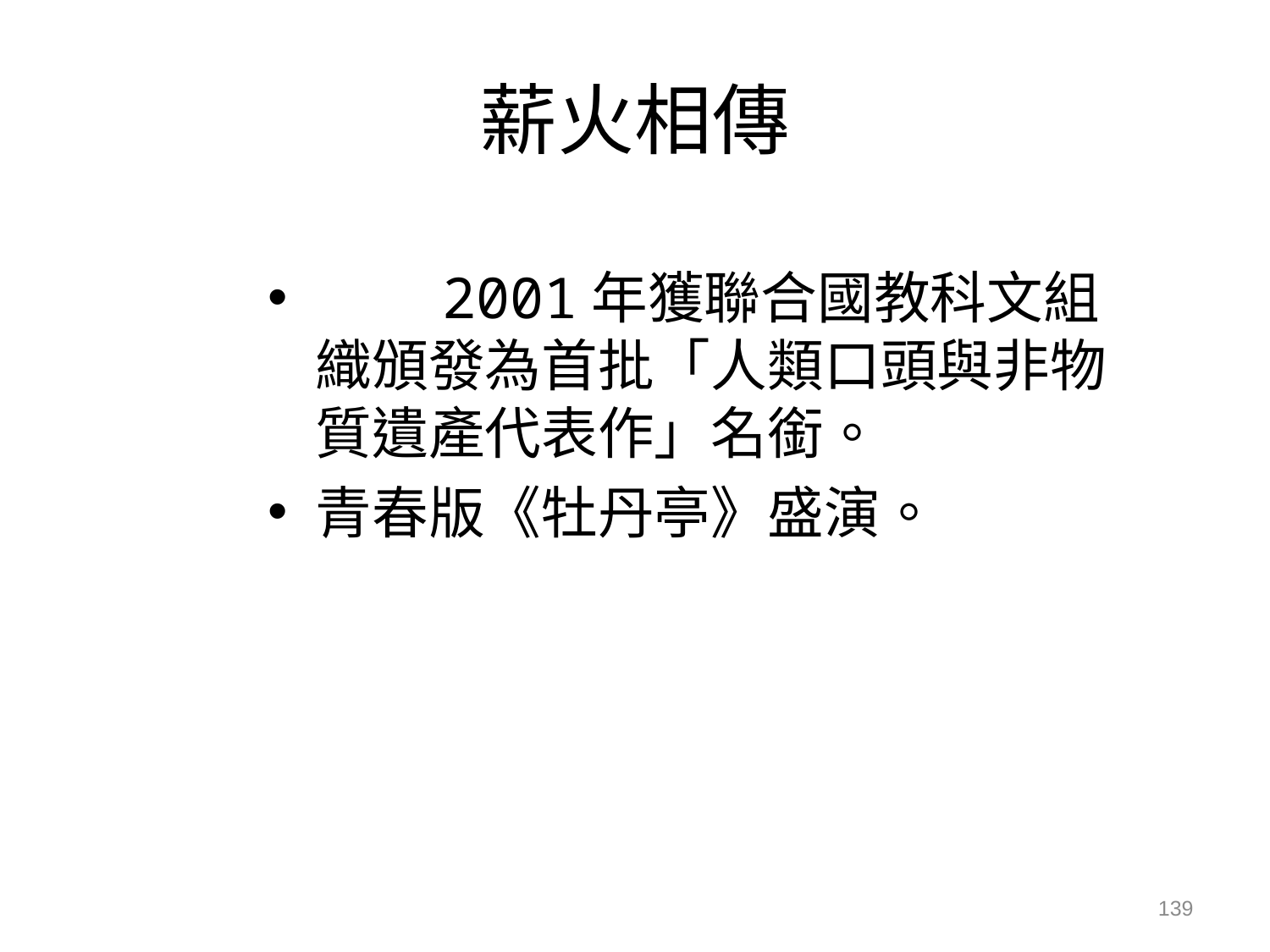

# 薪火相傳
	2001年獲聯合國教科文組織頒發為首批「人類口頭與非物質遺產代表作」名銜。
青春版《牡丹亭》盛演。
139